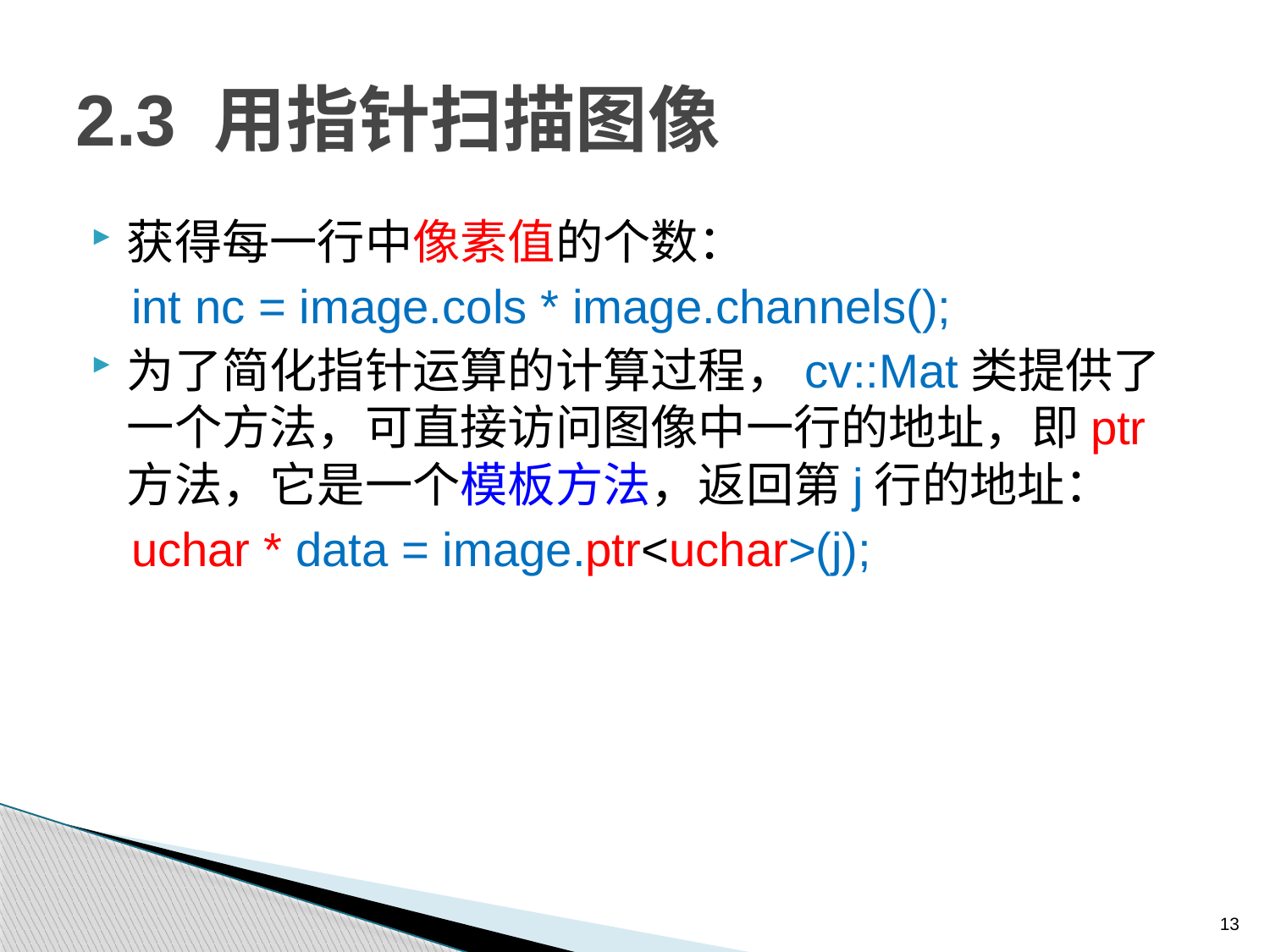

# 2.3 用指针扫描图像
获得每一行中像素值的个数：
   int nc = image.cols * image.channels();
为了简化指针运算的计算过程，cv::Mat类提供了一个方法，可直接访问图像中一行的地址，即ptr方法，它是一个模板方法，返回第j行的地址：
   uchar * data = image.ptr<uchar>(j);
13